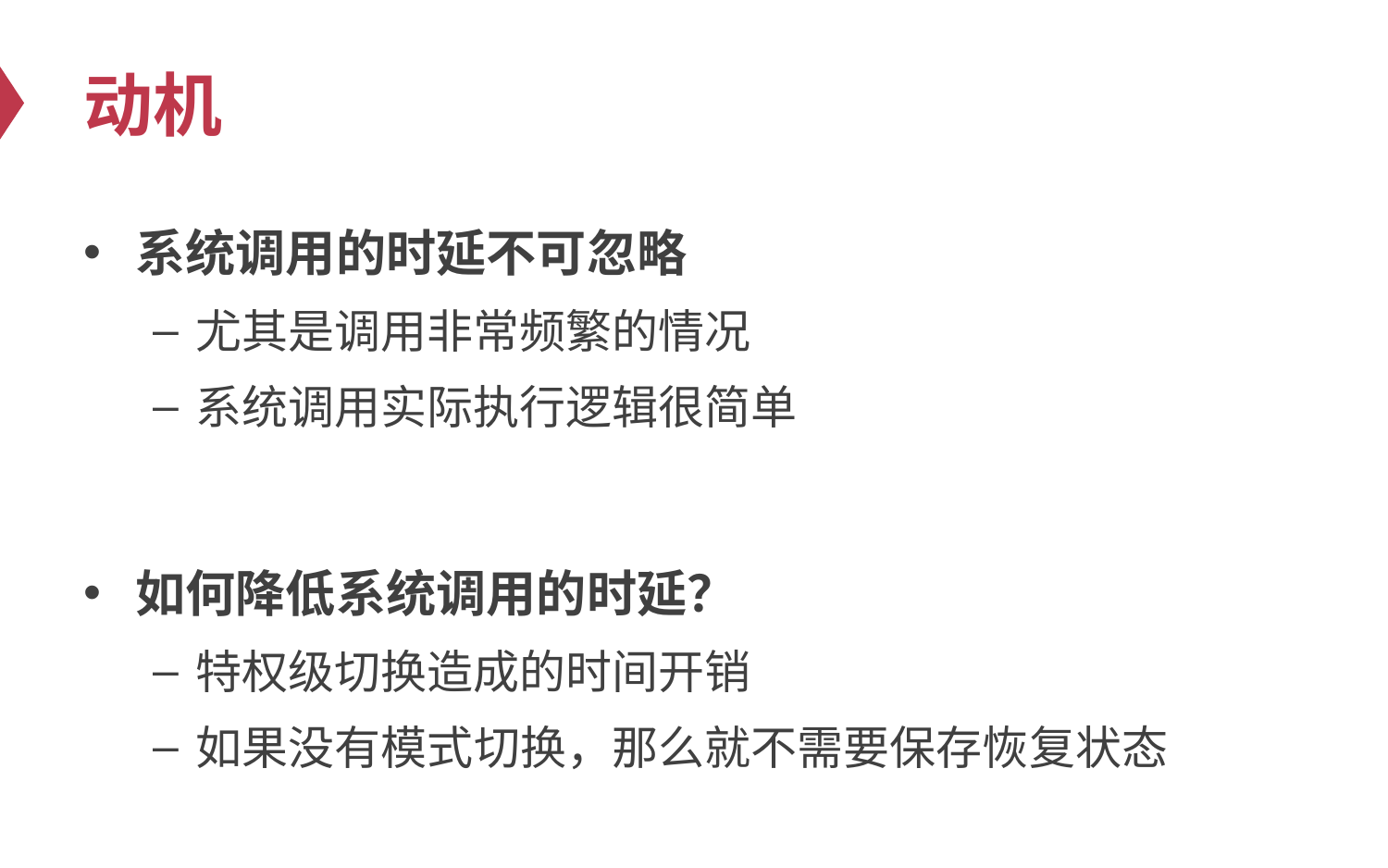

# 动机
系统调用的时延不可忽略
尤其是调用非常频繁的情况
系统调用实际执行逻辑很简单

如何降低系统调用的时延？
特权级切换造成的时间开销
如果没有模式切换，那么就不需要保存恢复状态